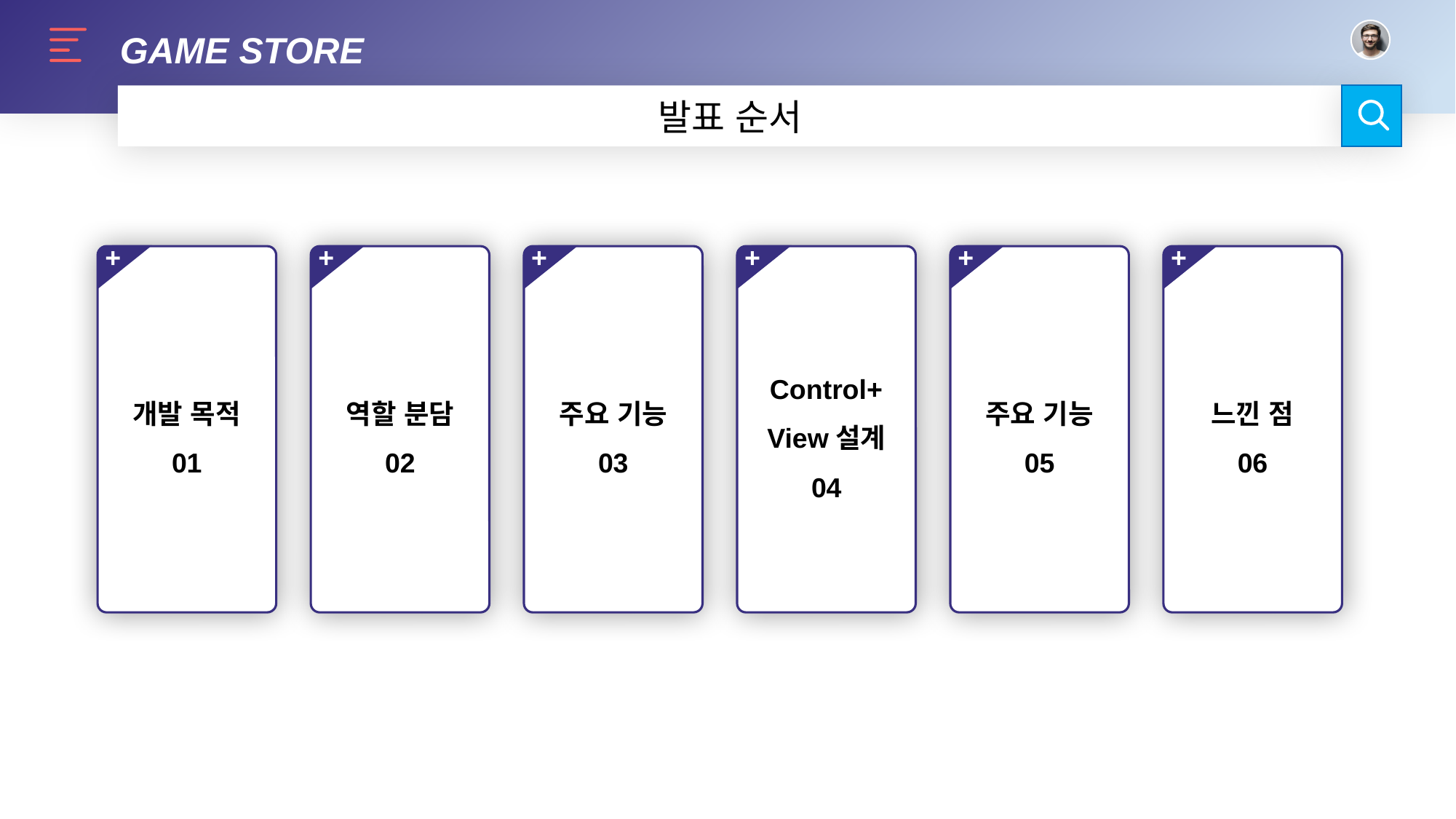

GAME STORE

발표 순서

+
+
주요 기능
03
+
+
+
+
개발 목적
01
역할 분담
02
Control+
View설계
04
주요 기능
05
느낀 점
06